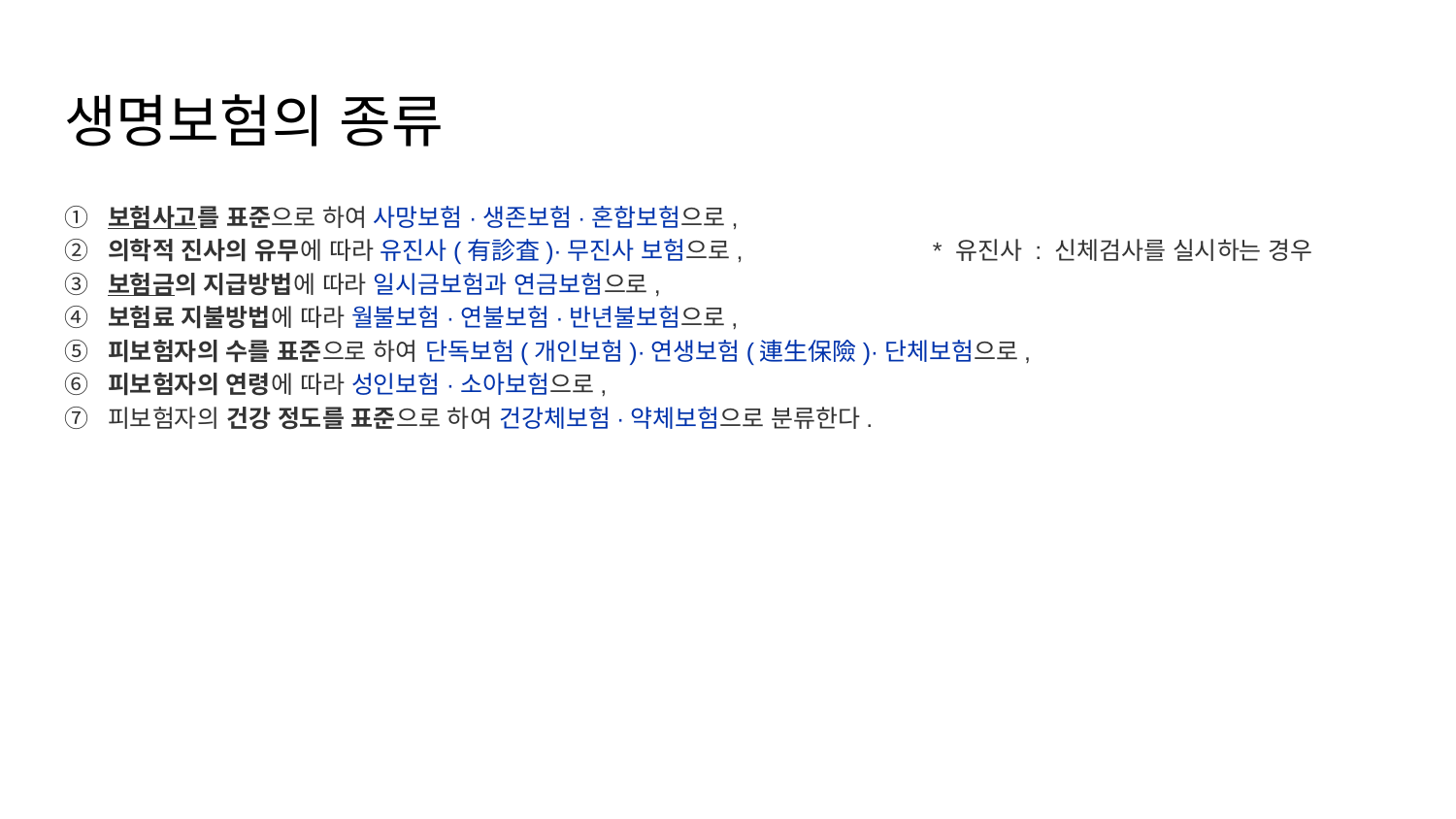

# 생명보험의 종류
①  보험사고를 표준으로 하여 사망보험·생존보험·혼합보험으로,
②  의학적 진사의 유무에 따라 유진사(有診査)·무진사 보험으로,                            * 유진사 : 신체검사를 실시하는 경우
③  보험금의 지급방법에 따라 일시금보험과 연금보험으로,
④  보험료 지불방법에 따라 월불보험·연불보험·반년불보험으로,
⑤  피보험자의 수를 표준으로 하여 단독보험(개인보험)·연생보험(連生保險)·단체보험으로,
⑥  피보험자의 연령에 따라 성인보험·소아보험으로,
⑦  피보험자의 건강 정도를 표준으로 하여 건강체보험·약체보험으로 분류한다.